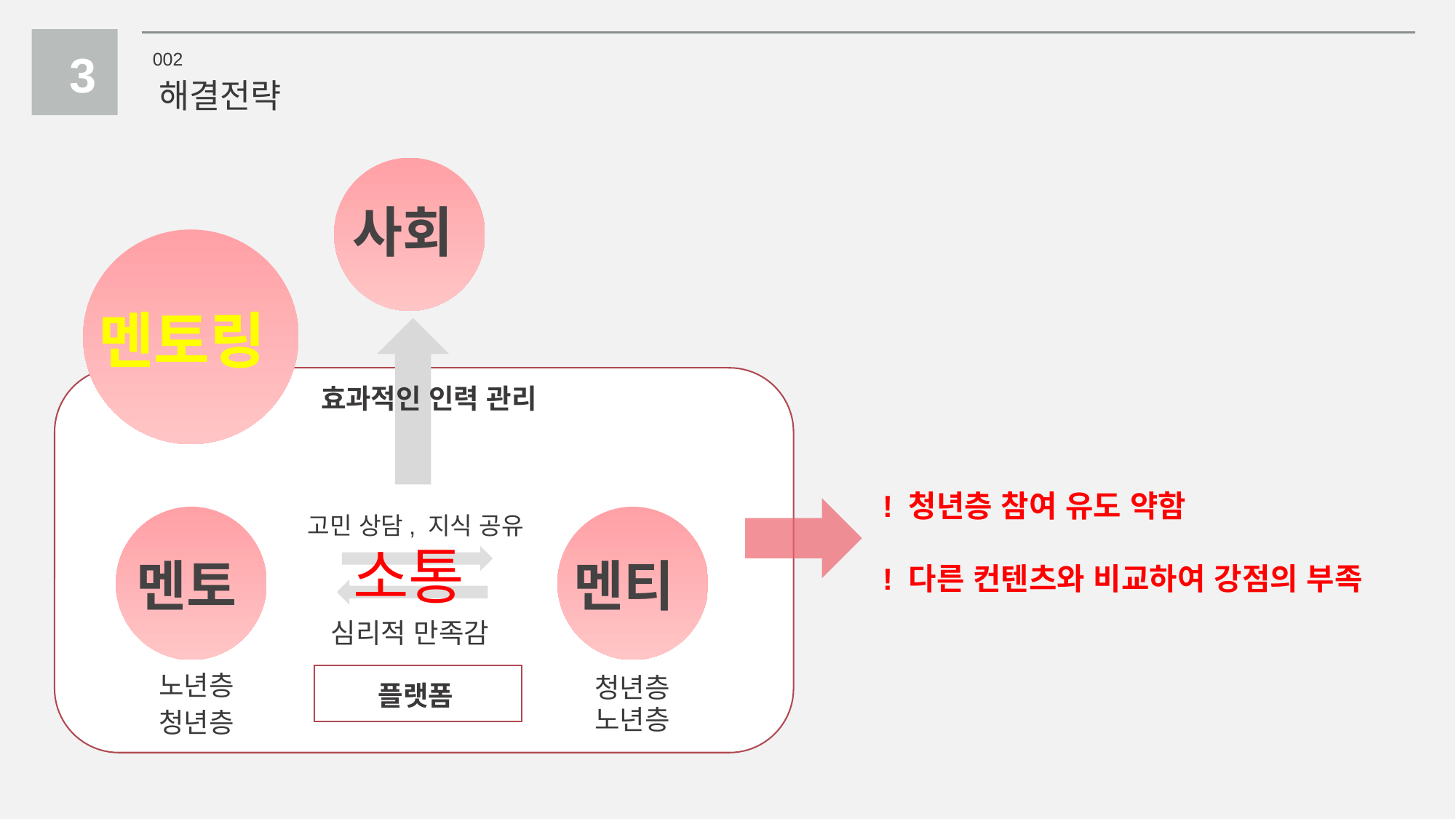

3
002
해결전략

사회

멘토링

효과적인 인력 관리
고민 상담, 지식 공유

멘티

멘토
소통

심리적 만족감
노년층

청년층
 플랫폼
노년층
청년층
! 청년층 참여 유도 약함

! 다른 컨텐츠와 비교하여 강점의 부족